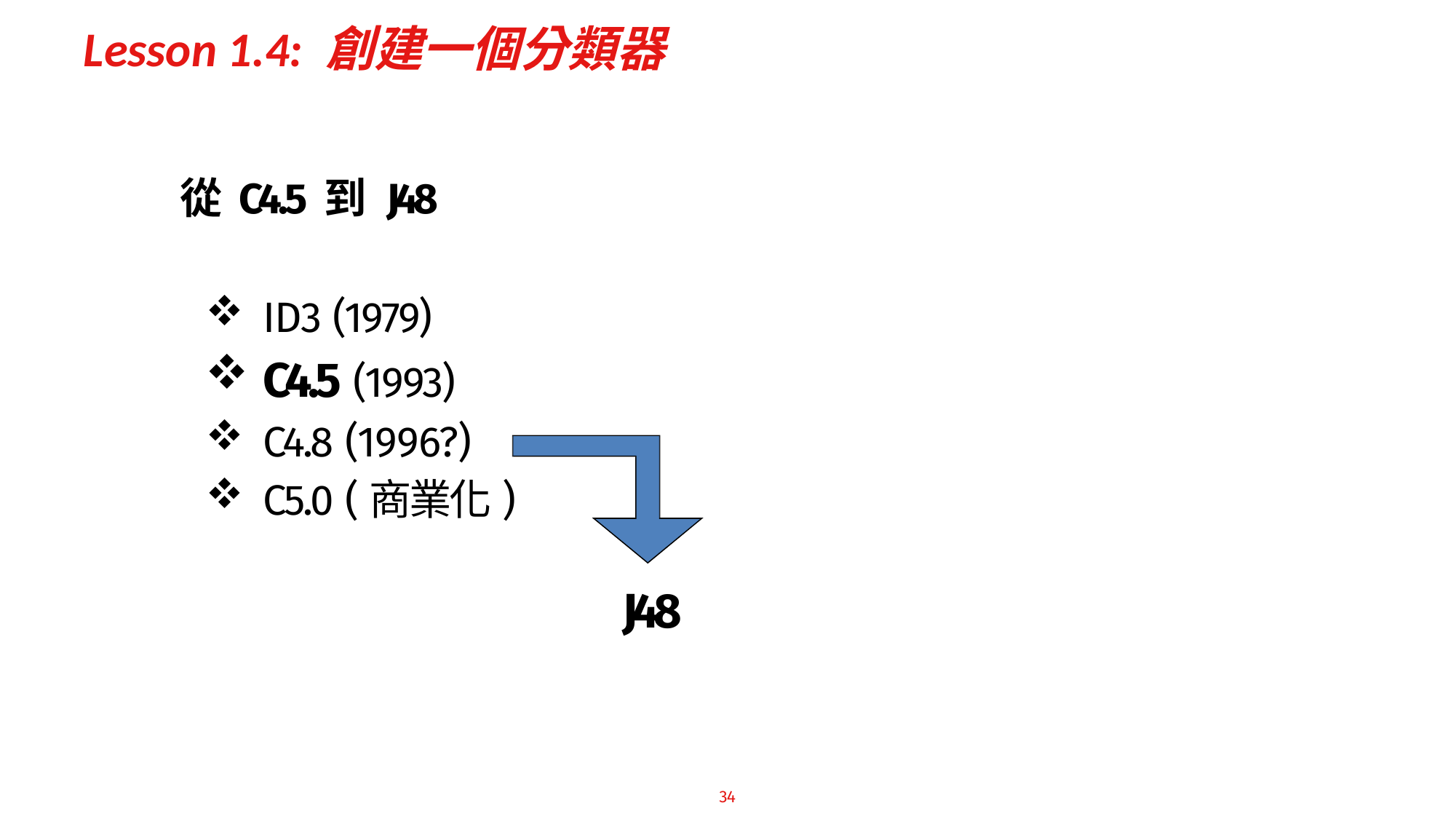

# Lesson 1.4: 創建一個分類器
從 C4.5 到 J48

ID3 (1979)
C4.5 (1993)
C4.8 (1996?)
C5.0 (商業化)

J48

34